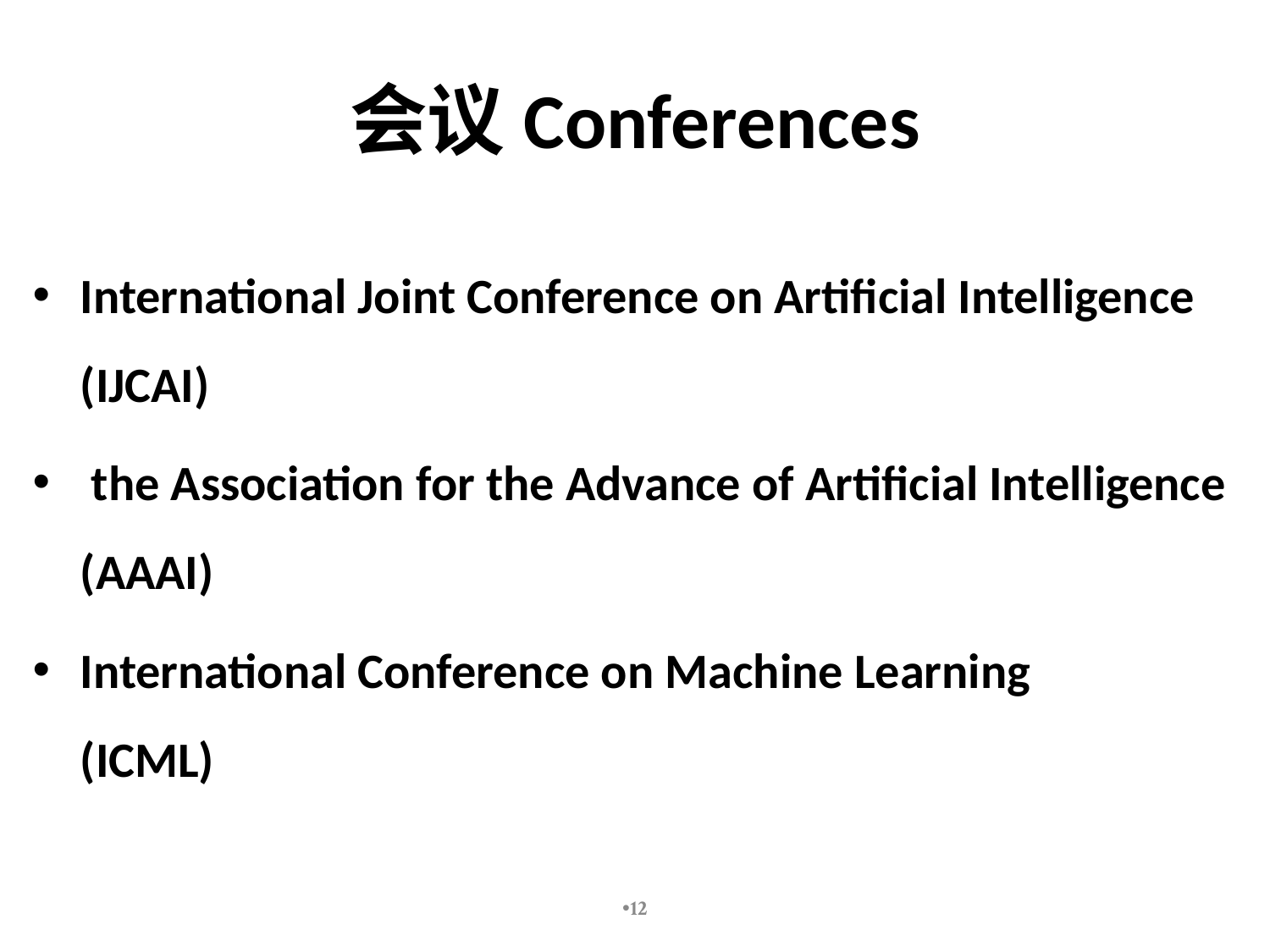

# 会议Conferences
International Joint Conference on Artificial Intelligence (IJCAI)
 the Association for the Advance of Artificial Intelligence (AAAI)
International Conference on Machine Learning           (ICML)
12